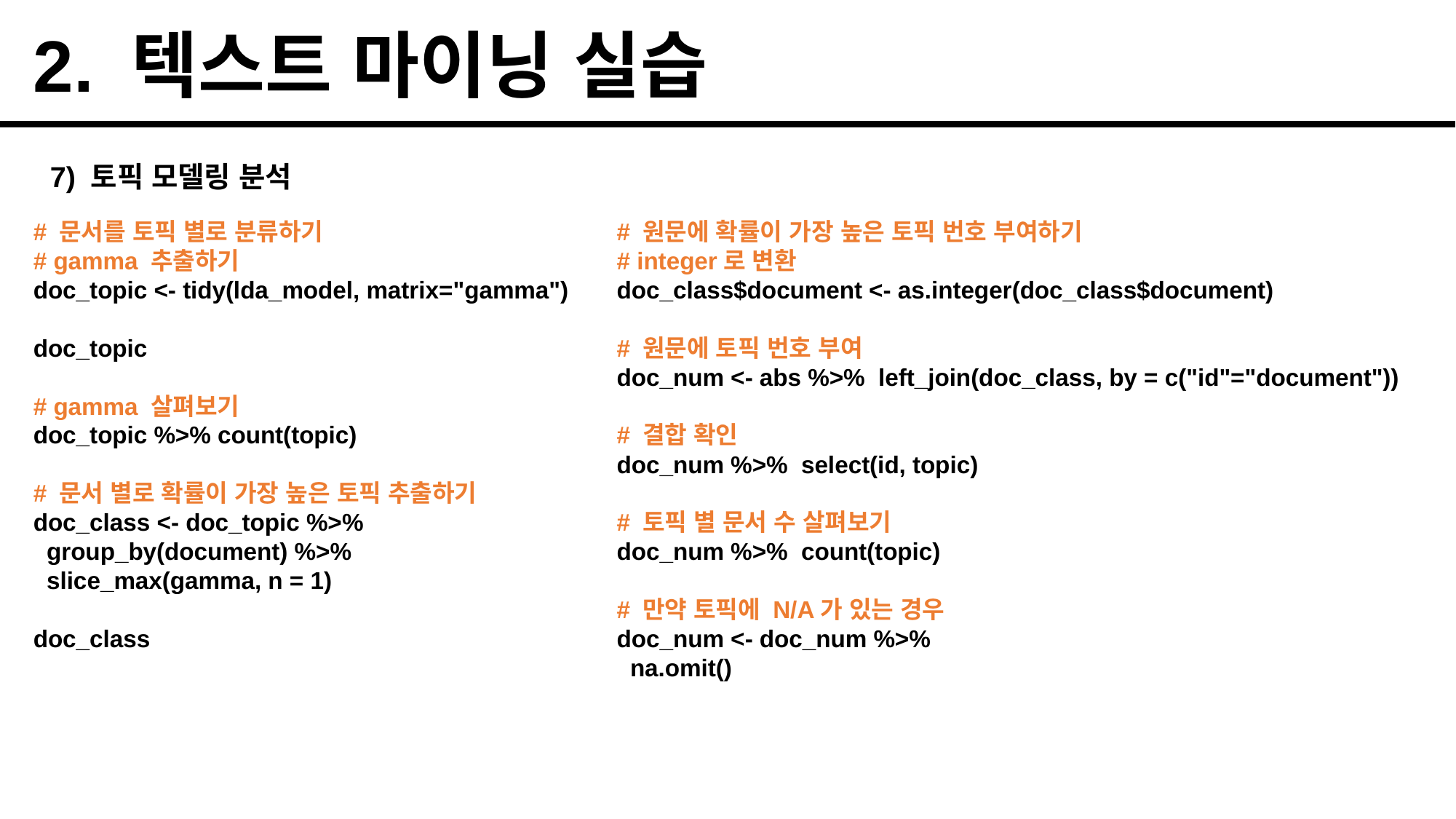

2. 텍스트 마이닝 실습
7) 토픽 모델링 분석
# 문서를 토픽 별로 분류하기
# gamma 추출하기
doc_topic <- tidy(lda_model, matrix="gamma")

doc_topic

# gamma 살펴보기
doc_topic %>% count(topic)

# 문서 별로 확률이 가장 높은 토픽 추출하기
doc_class <- doc_topic %>%
  group_by(document) %>%
  slice_max(gamma, n = 1)

doc_class
# 원문에 확률이 가장 높은 토픽 번호 부여하기
# integer로 변환
doc_class$document <- as.integer(doc_class$document)

# 원문에 토픽 번호 부여
doc_num <- abs %>%  left_join(doc_class, by = c("id"="document"))

# 결합 확인
doc_num %>%  select(id, topic)

# 토픽 별 문서 수 살펴보기
doc_num %>%  count(topic)

# 만약 토픽에 N/A가 있는 경우
doc_num <- doc_num %>%
  na.omit()